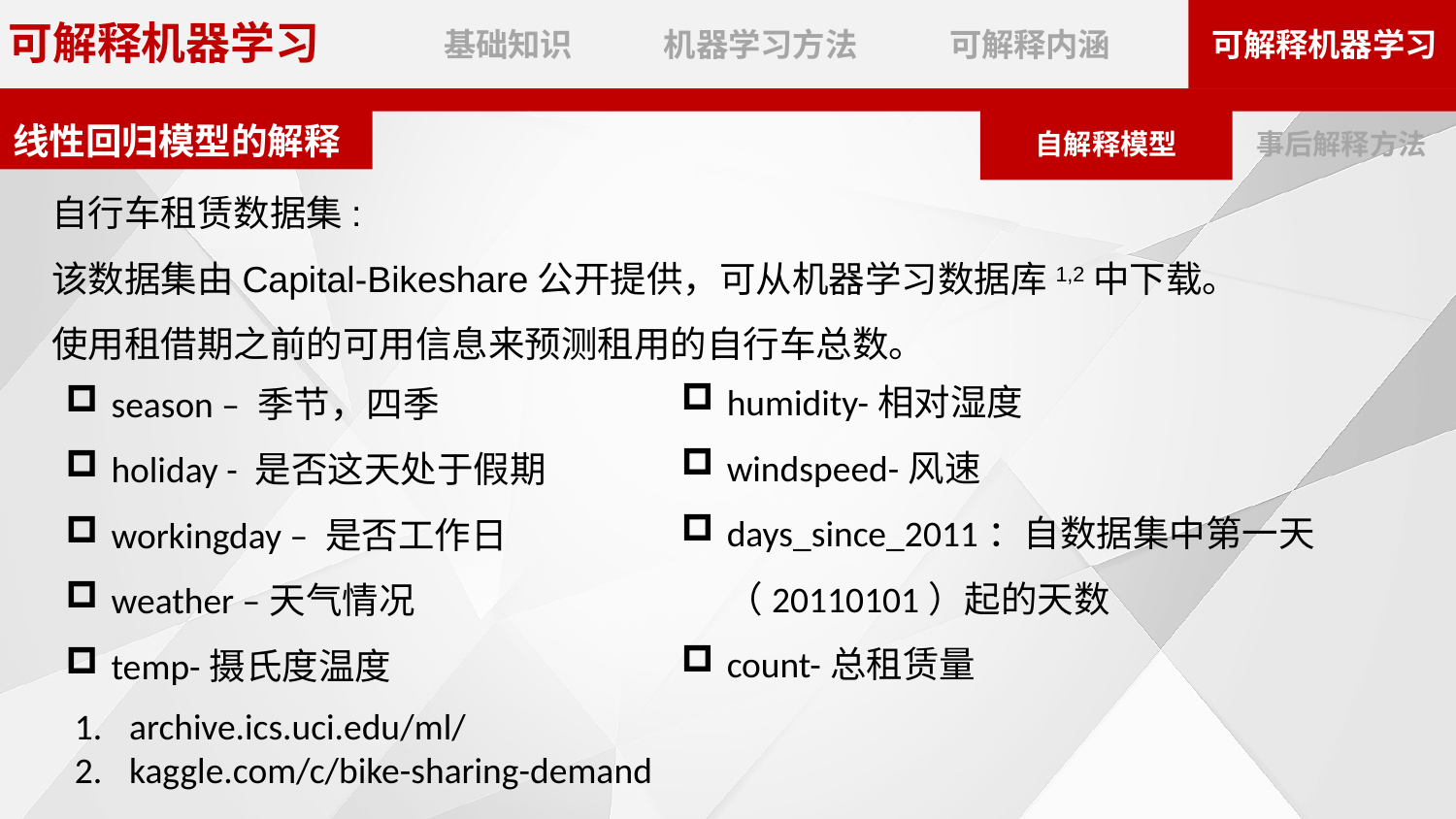

线性回归模型的解释
自行车租赁数据集:
该数据集由Capital-Bikeshare公开提供，可从机器学习数据库1,2中下载。
使用租借期之前的可用信息来预测租用的自行车总数。
humidity-相对湿度
windspeed-风速
days_since_2011：自数据集中第一天（20110101）起的天数
count-总租赁量
season – 季节，四季
holiday - 是否这天处于假期
workingday – 是否工作日
weather –天气情况
temp-摄氏度温度
archive.ics.uci.edu/ml/
kaggle.com/c/bike-sharing-demand